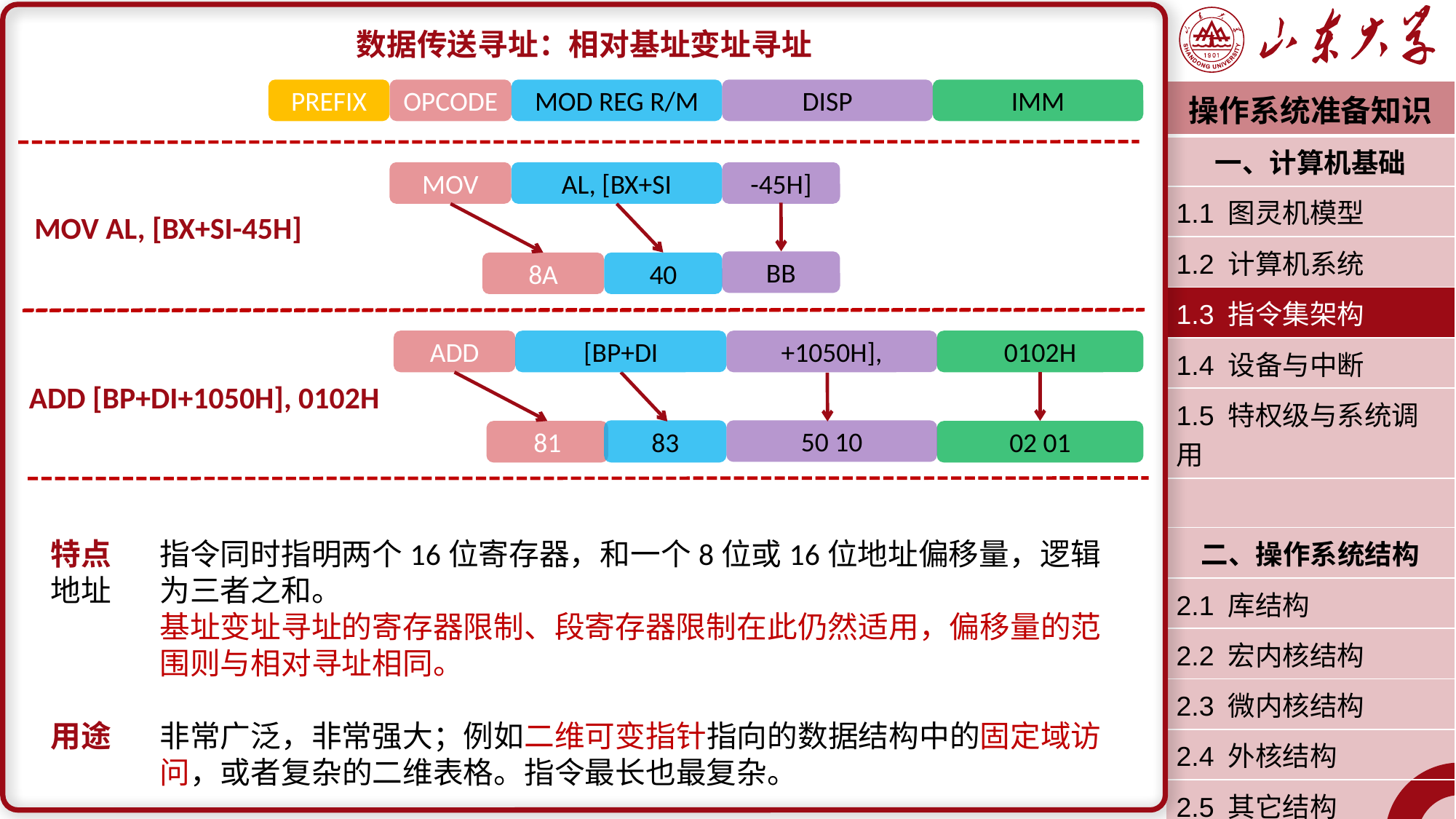

数据传送寻址：相对基址变址寻址

特点	指令同时指明两个16位寄存器，和一个8位或16位地址偏移量，逻辑地址	为三者之和。
	基址变址寻址的寄存器限制、段寄存器限制在此仍然适用，偏移量的范	围则与相对寻址相同。

用途	非常广泛，非常强大；例如二维可变指针指向的数据结构中的固定域访	问，或者复杂的二维表格。指令最长也最复杂。

PREFIX
OPCODE
MOD REG R/M
DISP
IMM
| 操作系统准备知识 |
| --- |
| 一、计算机基础 |
| 1.1 图灵机模型 |
| 1.2 计算机系统 |
| 1.3 指令集架构 |
| 1.4 设备与中断 |
| 1.5 特权级与系统调用 |
|  |
| 二、操作系统结构 |
| 2.1 库结构 |
| 2.2 宏内核结构 |
| 2.3 微内核结构 |
| 2.4 外核结构 |
| 2.5 其它结构 |
| 潘润宇 2023.02 |
MOV
AL, [BX+SI
-45H]
MOV AL, [BX+SI-45H]
BB
8A
40
ADD
[BP+DI
+1050H],
0102H
ADD [BP+DI+1050H], 0102H
83
50 10
81
02 01